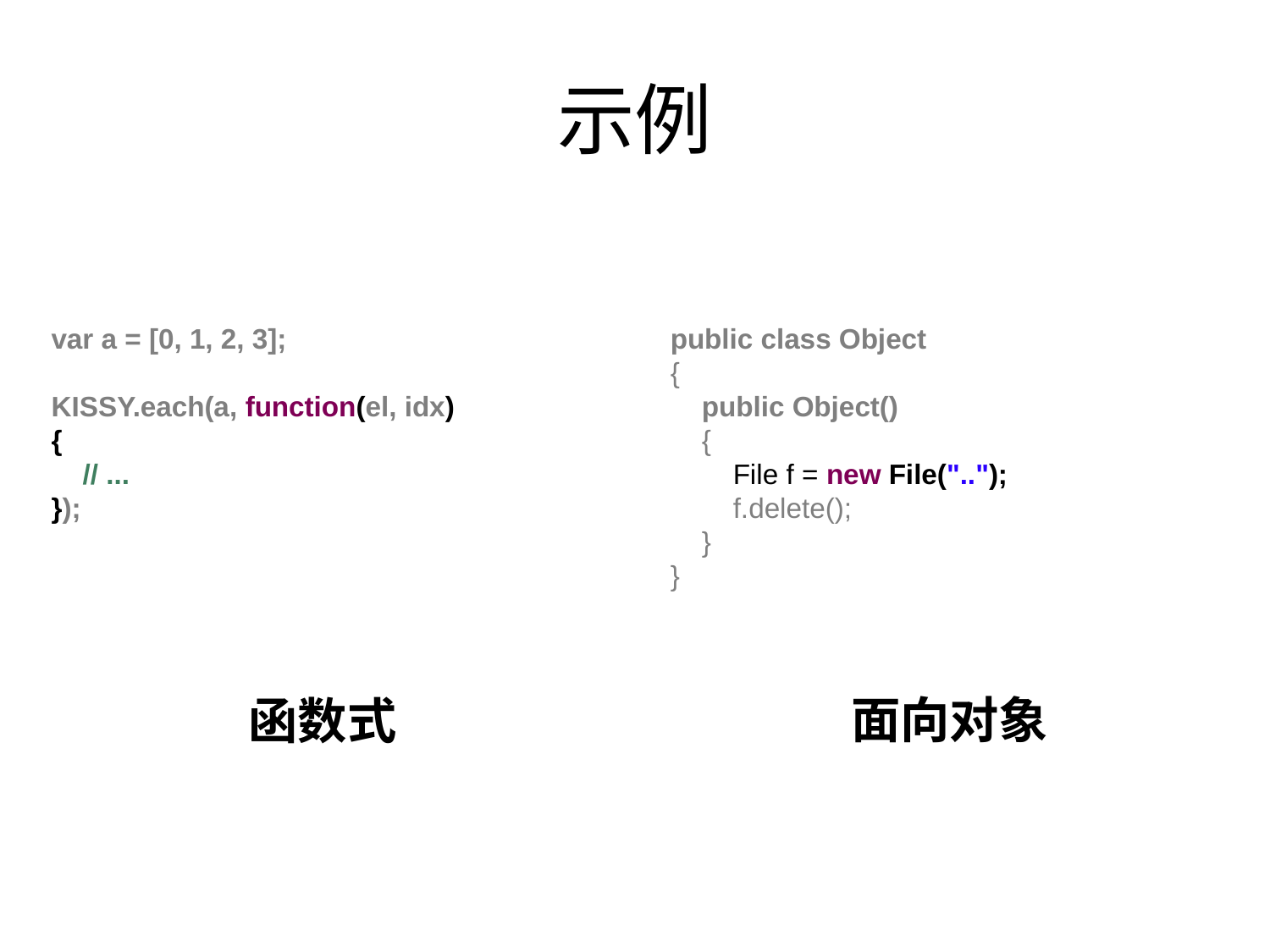

# 示例
var a = [0, 1, 2, 3];

KISSY.each(a, function(el, idx)
{
    // ...
});

public class Object
{
    public Object()
    {
        File f = new File("..");
        f.delete();
    }
}
面向对象
函数式